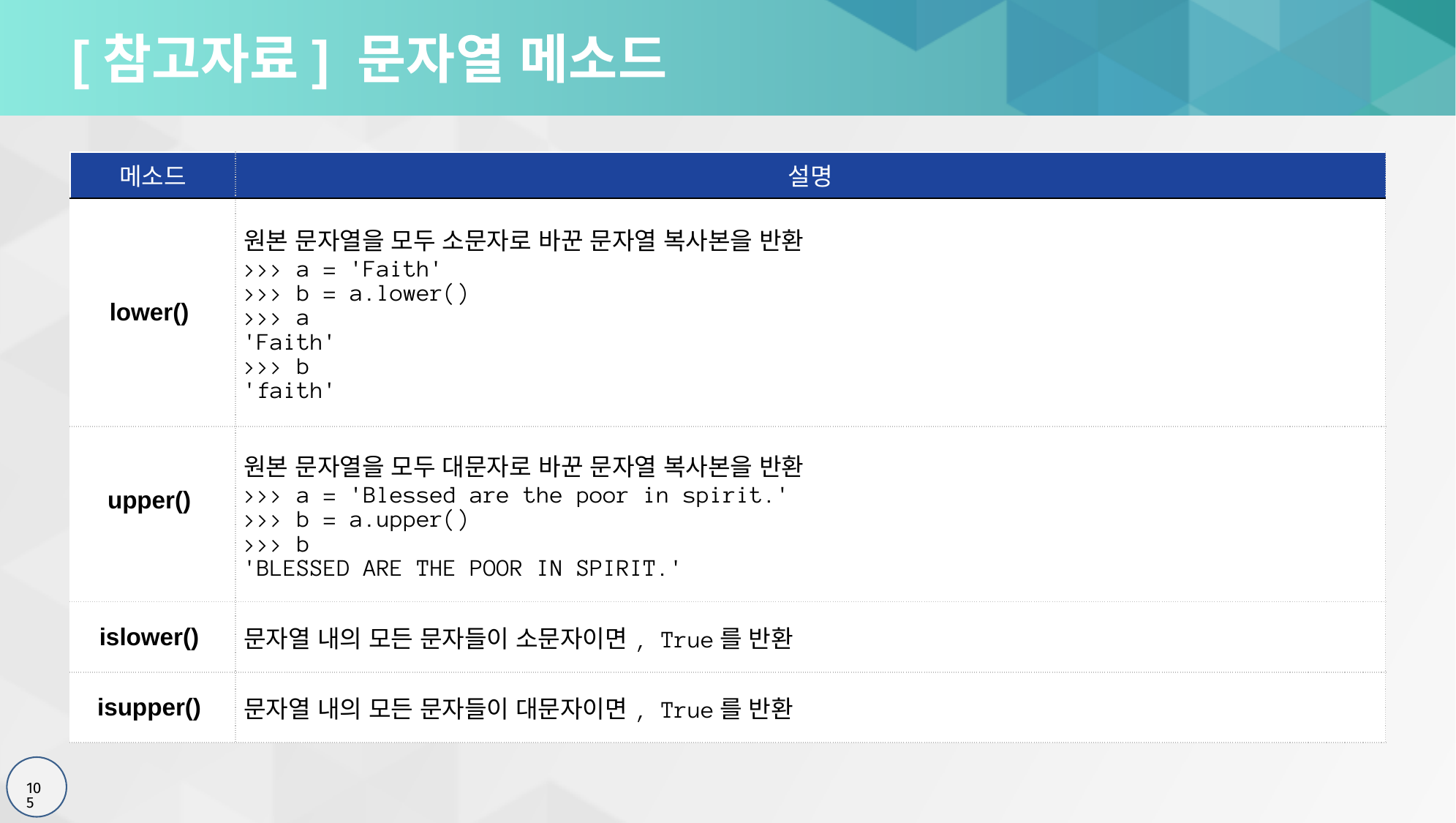

# [참고자료] 문자열 메소드
| 메소드 | 설명 |
| --- | --- |
| lower() | 원본 문자열을 모두 소문자로 바꾼 문자열 복사본을 반환  >>> a = 'Faith' >>> b = a.lower() >>> a 'Faith' >>> b 'faith' |
| upper() | 원본 문자열을 모두 대문자로 바꾼 문자열 복사본을 반환  >>> a = 'Blessed are the poor in spirit.' >>> b = a.upper() >>> b 'BLESSED ARE THE POOR IN SPIRIT.' |
| islower() | 문자열 내의 모든 문자들이 소문자이면, True를 반환 |
| isupper() | 문자열 내의 모든 문자들이 대문자이면, True를 반환 |